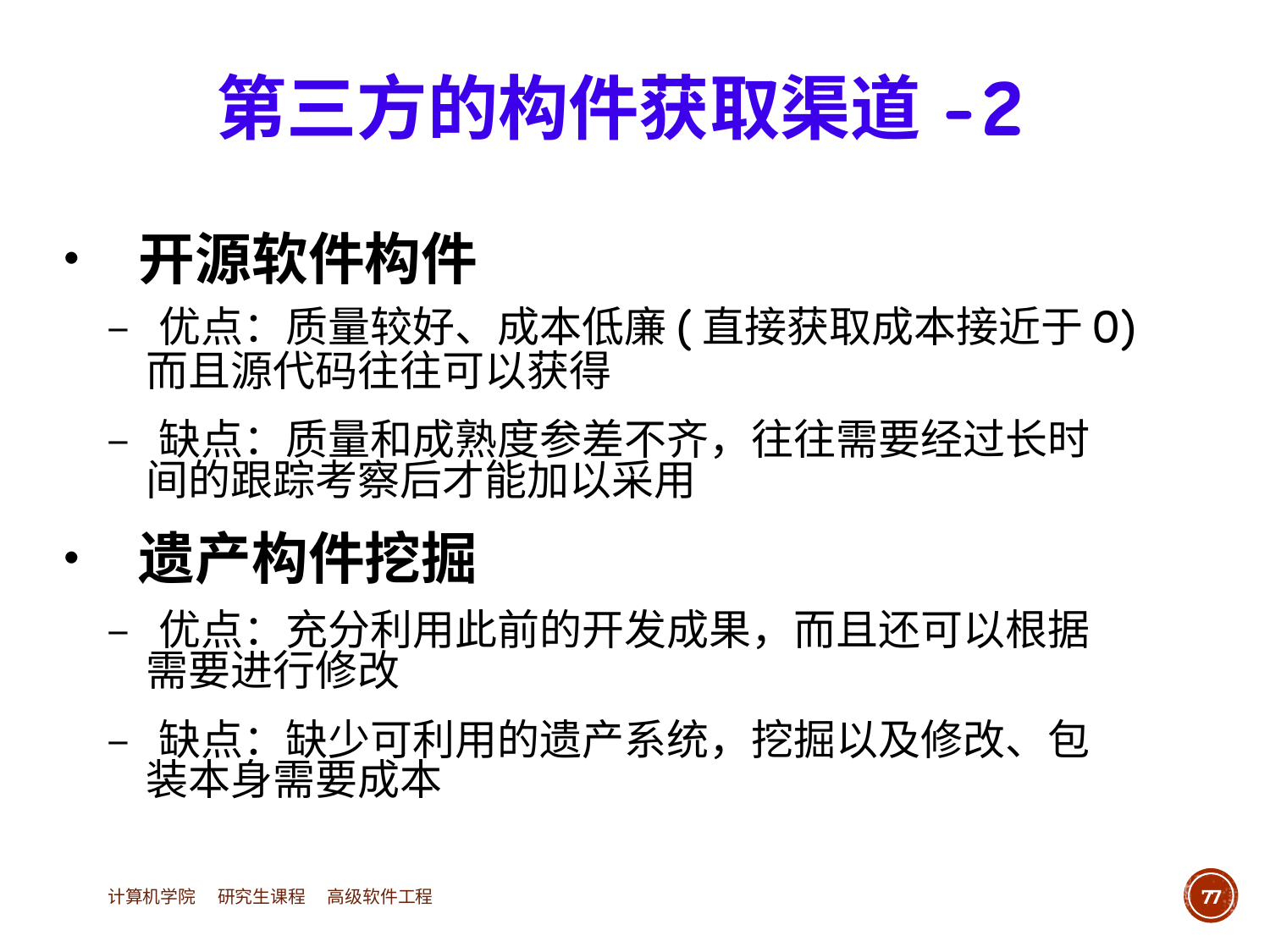

第三方的构件获取渠道-2

•  开源软件构件
	–  优点：质量较好、成本低廉(直接获取成本接近于0)
		而且源代码往往可以获得
	–  缺点：质量和成熟度参差不齐，往往需要经过长时
		间的跟踪考察后才能加以采用
•  遗产构件挖掘
	–  优点：充分利用此前的开发成果，而且还可以根据
		需要进行修改
	–  缺点：缺少可利用的遗产系统，挖掘以及修改、包
		装本身需要成本
计算机学院    研究生课程    高级软件工程
77